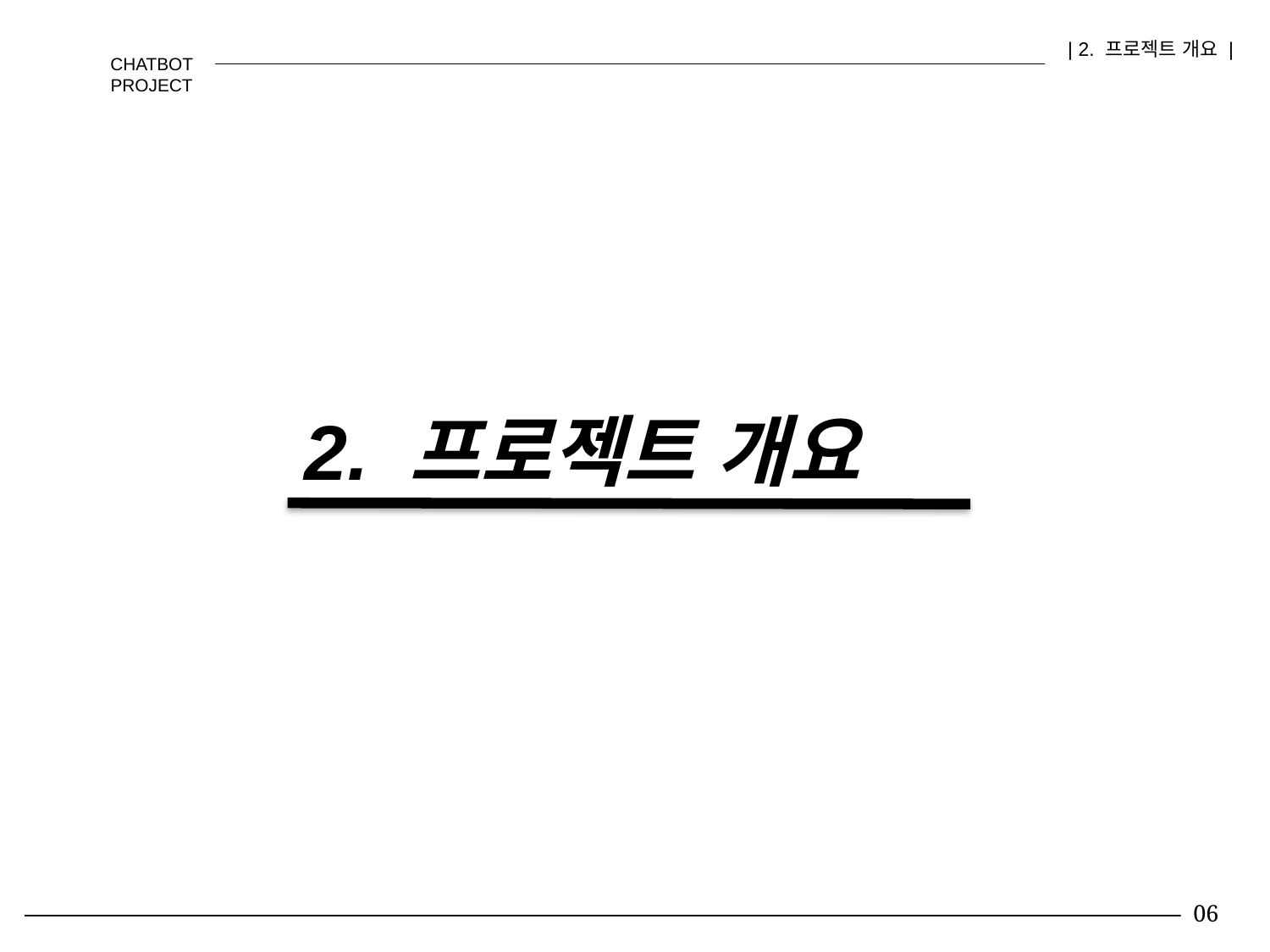

| 2. 프로젝트 개요 |
CHATBOT PROJECT
2. 프로젝트 개요
06